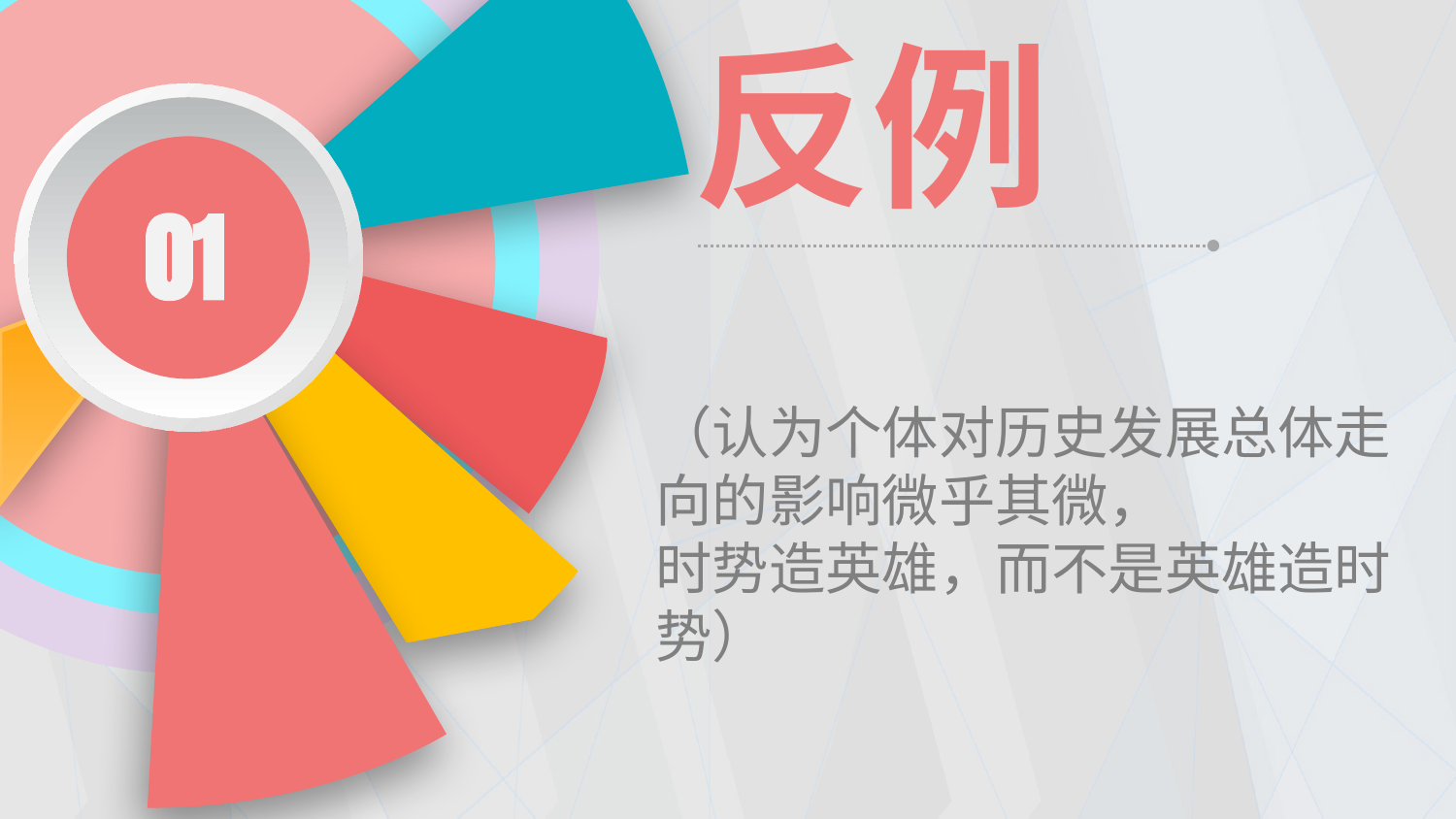

反例

01
（认为个体对历史发展总体走向的影响微乎其微，
时势造英雄，而不是英雄造时势）